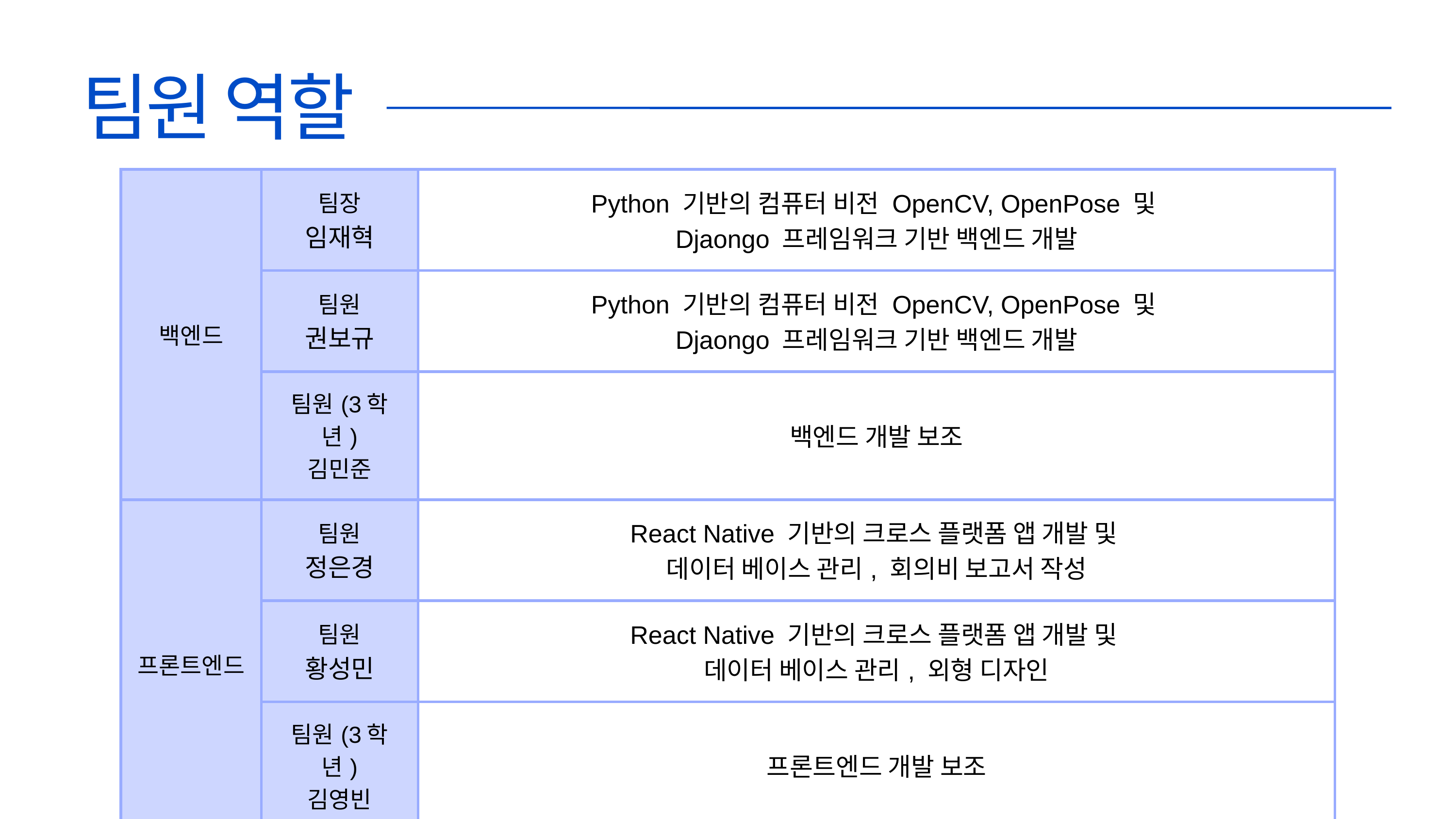

팀원 역할

| 백엔드 | 팀장 임재혁 | Python 기반의 컴퓨터 비전 OpenCV, OpenPose 및 Djaongo 프레임워크 기반 백엔드 개발 | Python 기반의 컴퓨터 비전 OpenCV, OpenPose 및 Djaongo 프레임워크 기반 백엔드 개발 |
| --- | --- | --- | --- |
| 백엔드 | 팀원 권보규 | Python 기반의 컴퓨터 비전 OpenCV, OpenPose 및 Djaongo 프레임워크 기반 백엔드 개발 | Python 기반의 컴퓨터 비전 OpenCV, OpenPose 및 Djaongo 프레임워크 기반 백엔드 개발 |
| 백엔드 | 팀원(3학년) 김민준 | 백엔드 개발 보조 | 백엔드 개발 보조 |
| 프론트엔드 | 팀원 정은경 | React Native 기반의 크로스 플랫폼 앱 개발 및 데이터 베이스 관리, 회의비 보고서 작성 | React Native 기반의 크로스 플랫폼 앱 개발 및 데이터 베이스 관리, 회의비 보고서 작성 |
| 프론트엔드 | 팀원 황성민 | React Native 기반의 크로스 플랫폼 앱 개발 및 데이터 베이스 관리, 외형 디자인 | React Native 기반의 크로스 플랫폼 앱 개발 및 데이터 베이스 관리, 외형 디자인 |
| 프론트엔드 | 팀원(3학년) 김영빈 | 프론트엔드 개발 보조 | 프론트엔드 개발 보조 |